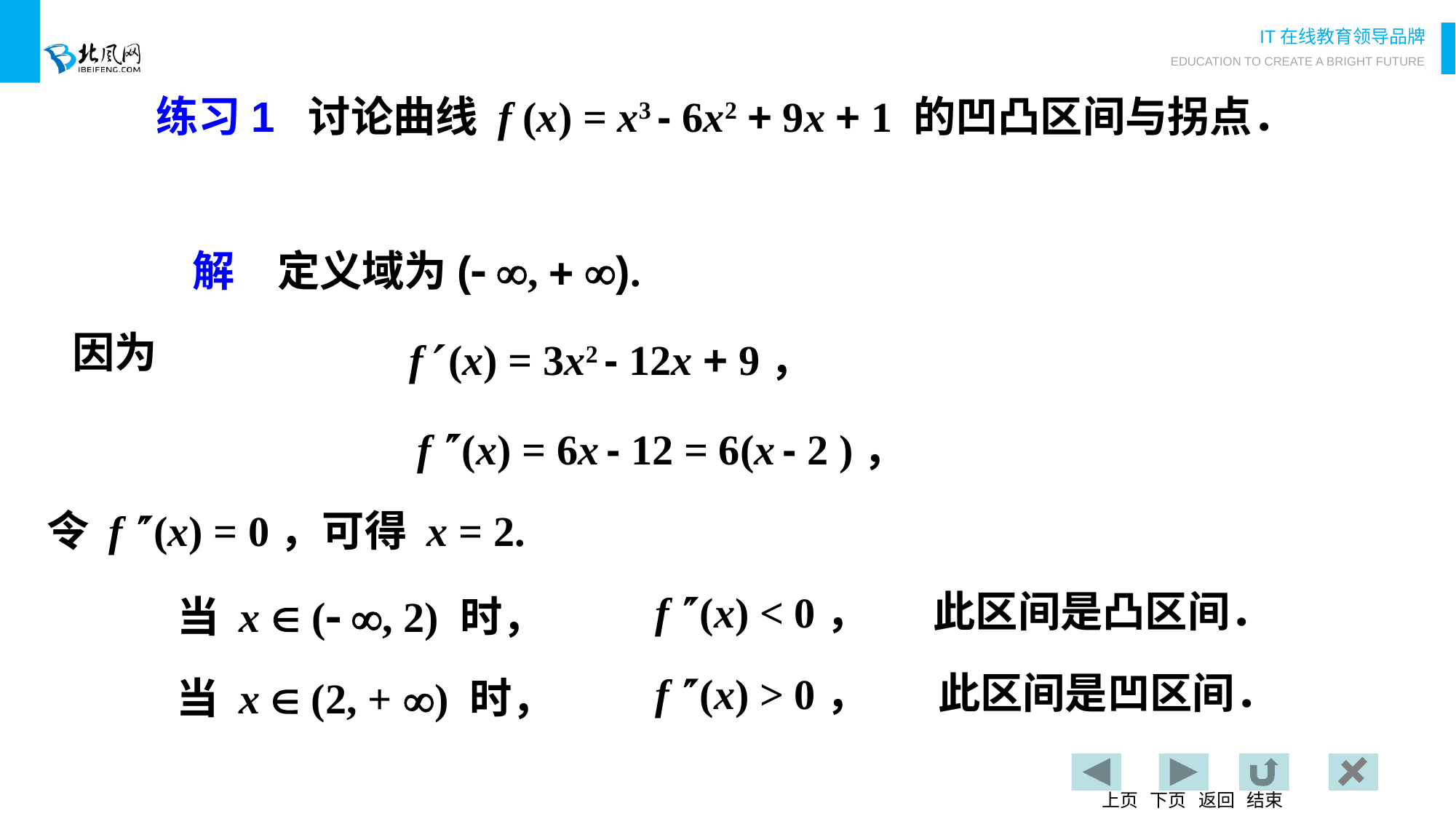

练习1  讨论曲线 f (x) = x3 - 6x2 + 9x + 1 的凹凸区间与拐点．
解　定义域为(− ∞, + ∞).
因为
f′ (x) = 3x2 - 12x + 9，
f ″(x) = 6x - 12 = 6(x - 2 )，
令 f ″(x) = 0，可得 x = 2.
此区间是凸区间．
f ″(x) < 0，
当 x ∈ (− ∞, 2) 时，
此区间是凹区间．
f ″(x) > 0，
当 x ∈ (2, + ∞) 时，